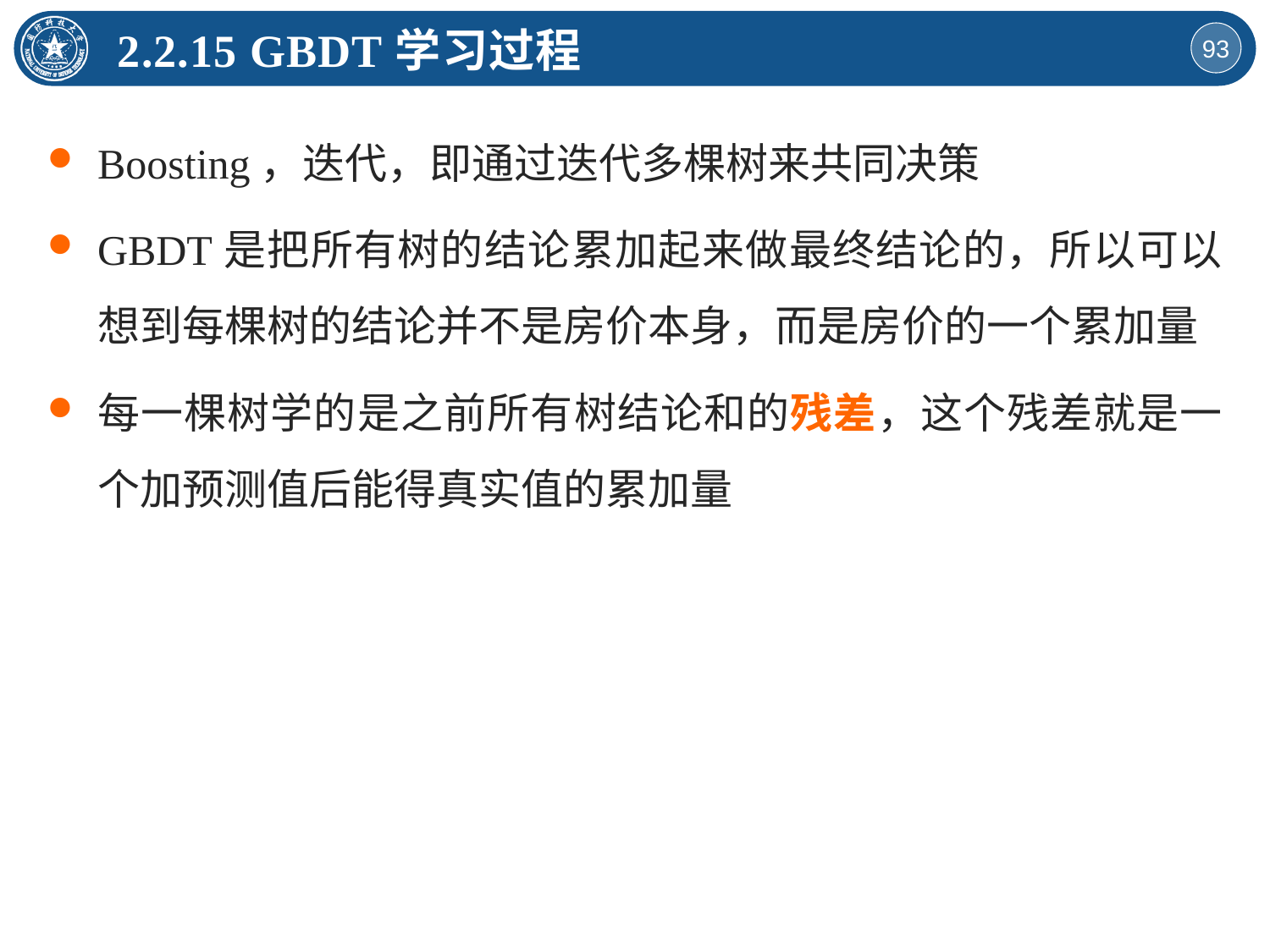

2.2.15 GBDT学习过程
Boosting，迭代，即通过迭代多棵树来共同决策
GBDT是把所有树的结论累加起来做最终结论的，所以可以想到每棵树的结论并不是房价本身，而是房价的一个累加量
每一棵树学的是之前所有树结论和的残差，这个残差就是一个加预测值后能得真实值的累加量